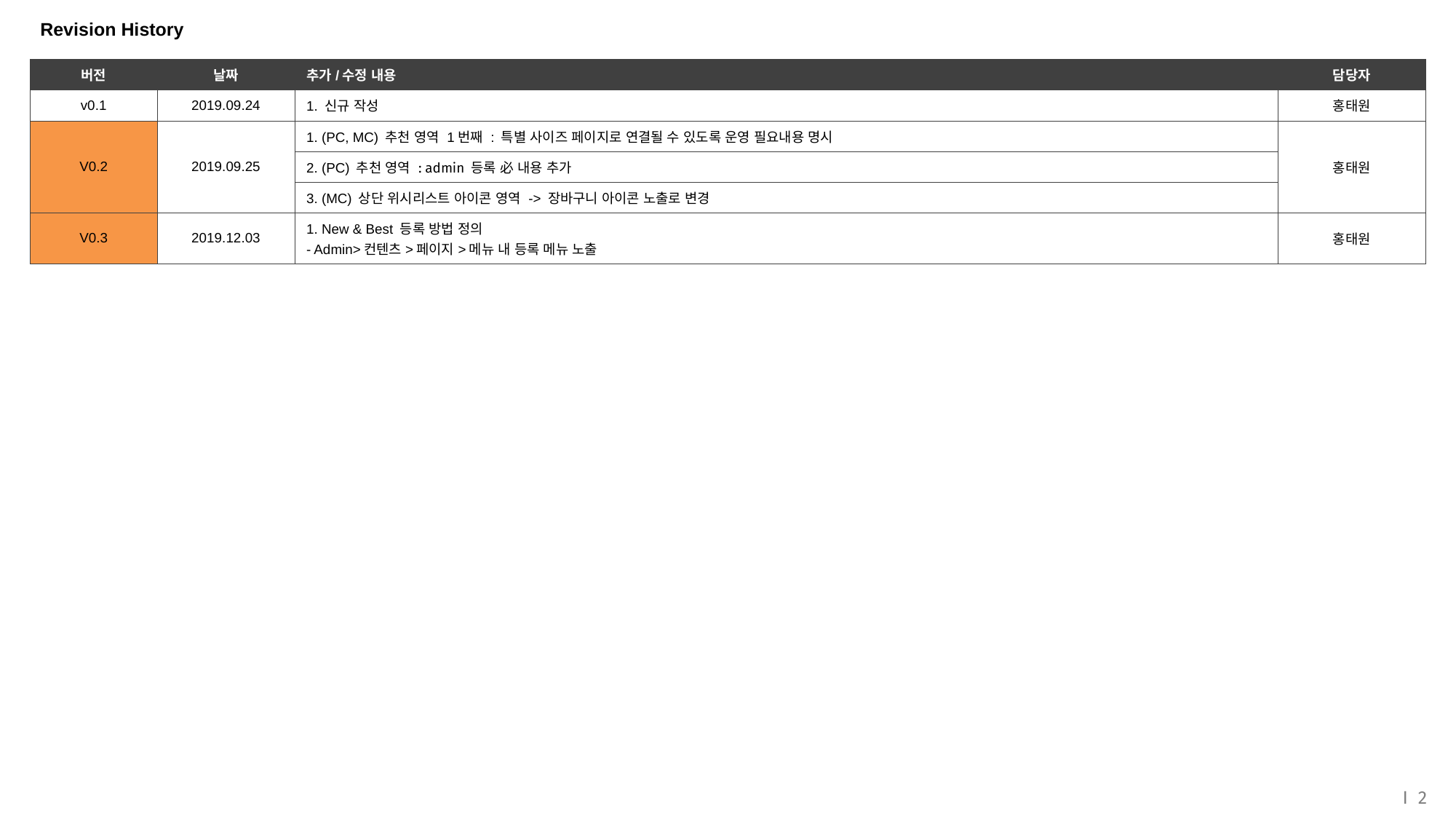

# Revision History
| 버전 | 날짜 | 추가/수정 내용 | 담당자 |
| --- | --- | --- | --- |
| v0.1 | 2019.09.24 | 1. 신규 작성 | 홍태원 |
| V0.2 | 2019.09.25 | 1. (PC, MC) 추천 영역 1번째 : 특별 사이즈 페이지로 연결될 수 있도록 운영 필요내용 명시 | 홍태원 |
|  |  | 2. (PC) 추천 영역 : admin 등록 必 내용 추가 |  |
|  |  | 3. (MC) 상단 위시리스트 아이콘 영역 -> 장바구니 아이콘 노출로 변경 |  |
| V0.3 | 2019.12.03 | 1. New & Best 등록 방법 정의 - Admin>컨텐츠>페이지>메뉴 내 등록 메뉴 노출 | 홍태원 |